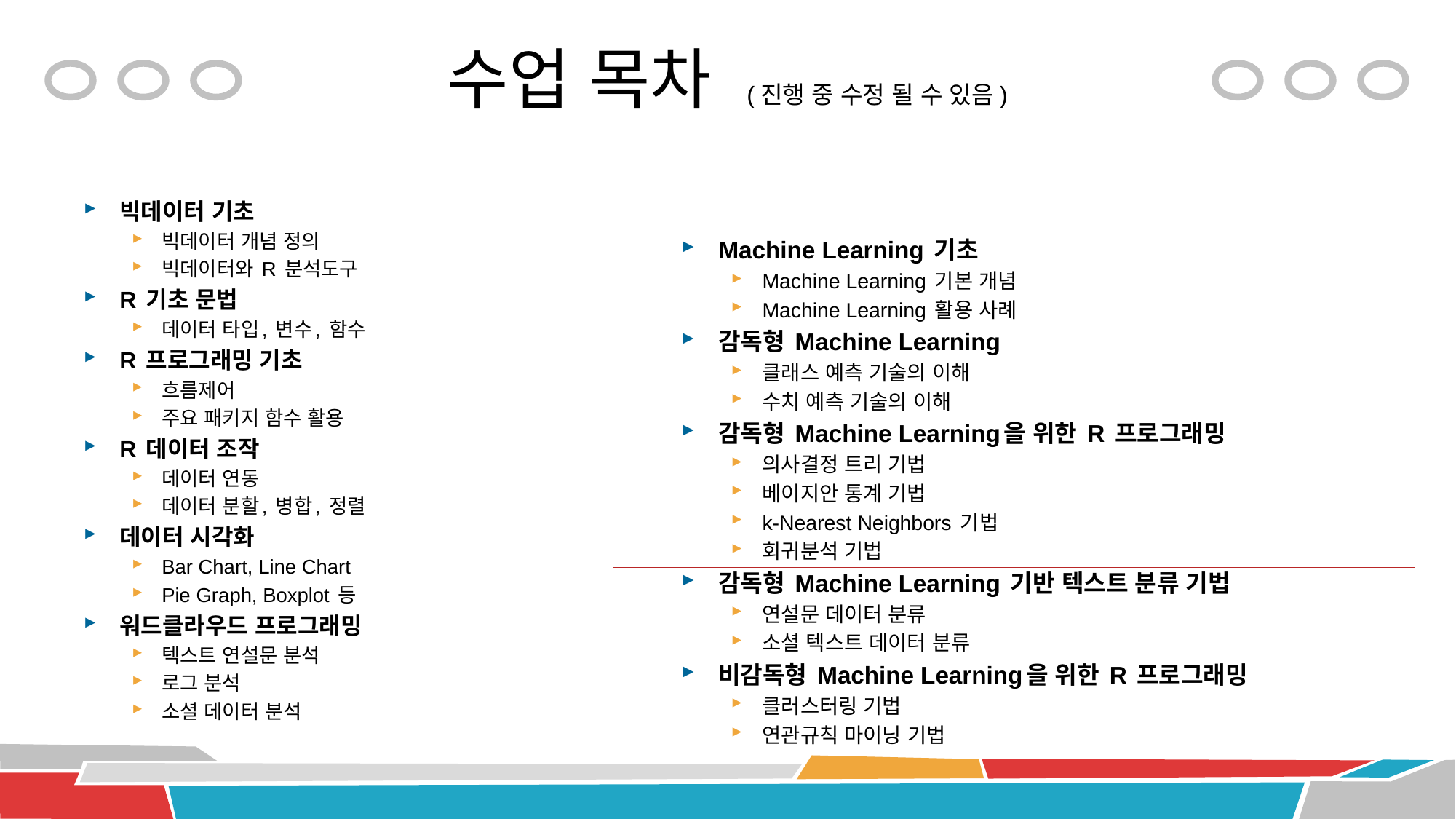

# 수업 목차 (진행 중 수정 될 수 있음)
빅데이터 기초
빅데이터 개념 정의
빅데이터와 R 분석도구
R 기초 문법
데이터 타입, 변수, 함수
R 프로그래밍 기초
흐름제어
주요 패키지 함수 활용
R 데이터 조작
데이터 연동
데이터 분할, 병합, 정렬
데이터 시각화
Bar Chart, Line Chart
Pie Graph, Boxplot 등
워드클라우드 프로그래밍
텍스트 연설문 분석
로그 분석
소셜 데이터 분석
Machine Learning 기초
Machine Learning 기본 개념
Machine Learning 활용 사례
감독형 Machine Learning
클래스 예측 기술의 이해
수치 예측 기술의 이해
감독형 Machine Learning을 위한 R 프로그래밍
의사결정 트리 기법
베이지안 통계 기법
k-Nearest Neighbors 기법
회귀분석 기법
감독형 Machine Learning 기반 텍스트 분류 기법
연설문 데이터 분류
소셜 텍스트 데이터 분류
비감독형 Machine Learning을 위한 R 프로그래밍
클러스터링 기법
연관규칙 마이닝 기법